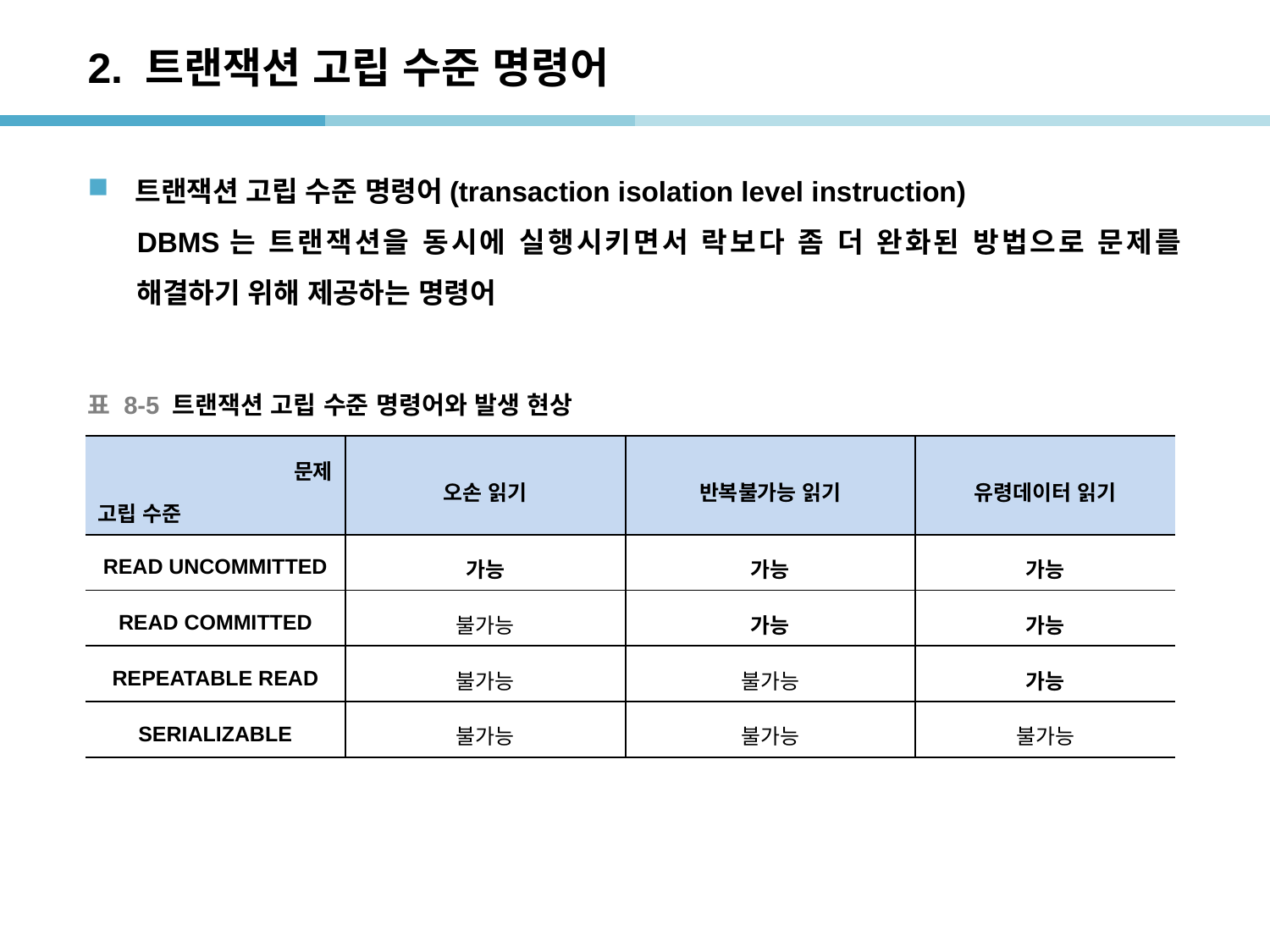

# 2. 트랜잭션 고립 수준 명령어
트랜잭션 고립 수준 명령어(transaction isolation level instruction)
DBMS는 트랜잭션을 동시에 실행시키면서 락보다 좀 더 완화된 방법으로 문제를 해결하기 위해 제공하는 명령어
표 8-5 트랜잭션 고립 수준 명령어와 발생 현상
| 문제 고립 수준 | 오손 읽기 | 반복불가능 읽기 | 유령데이터 읽기 |
| --- | --- | --- | --- |
| READ UNCOMMITTED | 가능 | 가능 | 가능 |
| READ COMMITTED | 불가능 | 가능 | 가능 |
| REPEATABLE READ | 불가능 | 불가능 | 가능 |
| SERIALIZABLE | 불가능 | 불가능 | 불가능 |